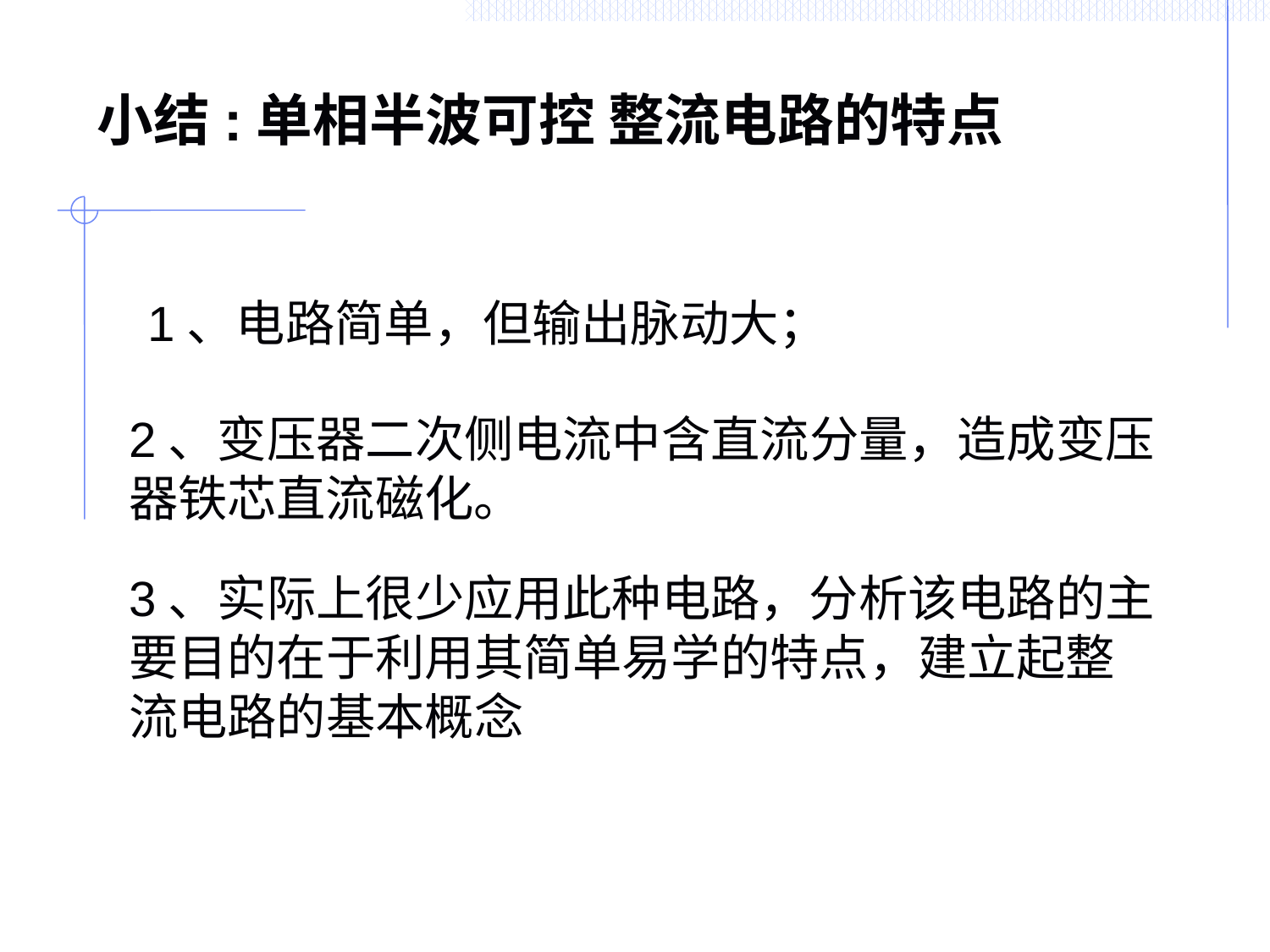

# 小结:单相半波可控 整流电路的特点

         1、电路简单，但输出脉动大；
2、变压器二次侧电流中含直流分量，造成变压器铁芯直流磁化。
3、实际上很少应用此种电路，分析该电路的主要目的在于利用其简单易学的特点，建立起整流电路的基本概念